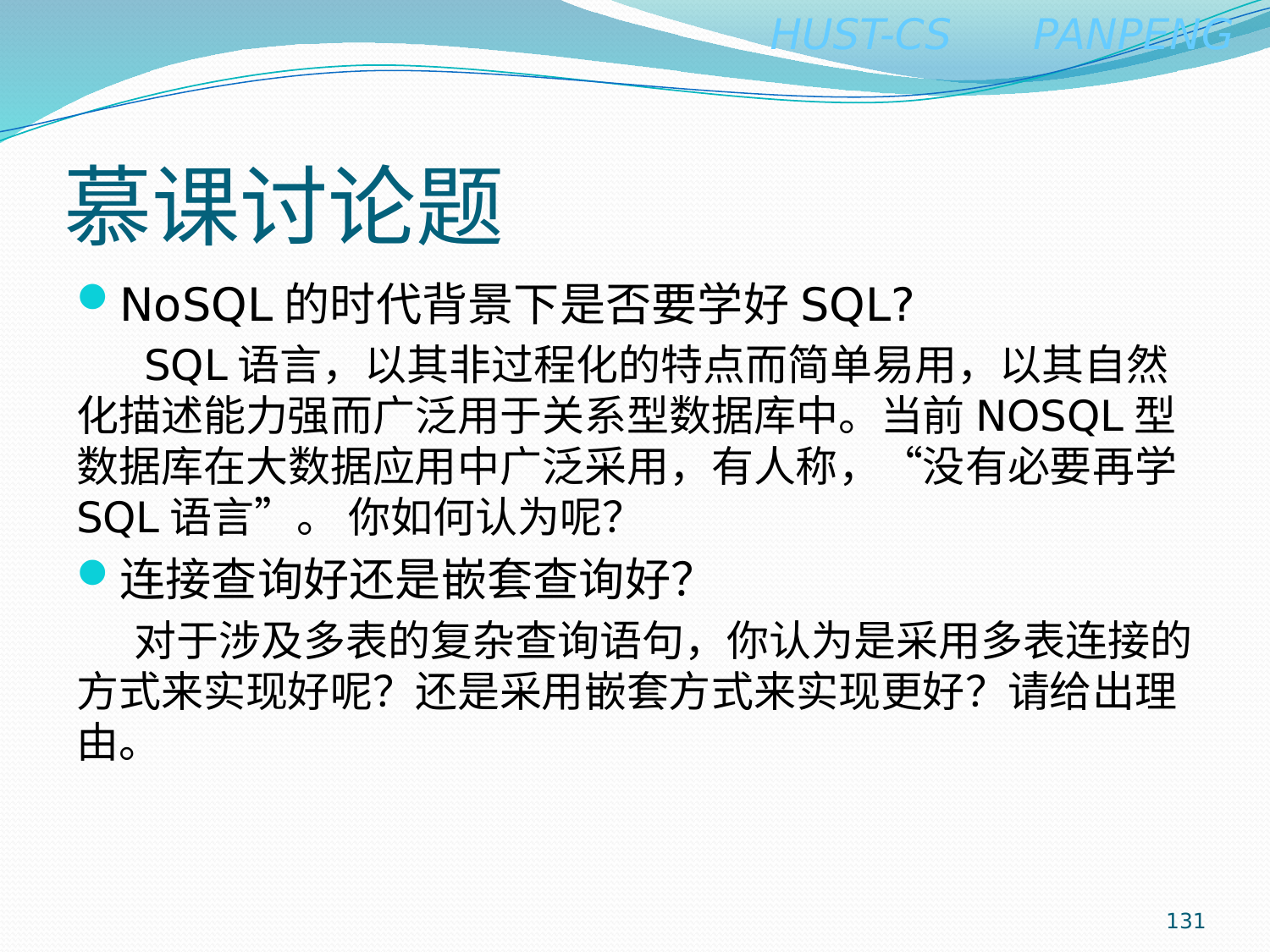

# 慕课讨论题
NoSQL的时代背景下是否要学好SQL?
     SQL语言，以其非过程化的特点而简单易用，以其自然化描述能力强而广泛用于关系型数据库中。当前NOSQL型数据库在大数据应用中广泛采用，有人称，“没有必要再学SQL语言”。 你如何认为呢？
连接查询好还是嵌套查询好？
     对于涉及多表的复杂查询语句，你认为是采用多表连接的方式来实现好呢？还是采用嵌套方式来实现更好？请给出理由。

131